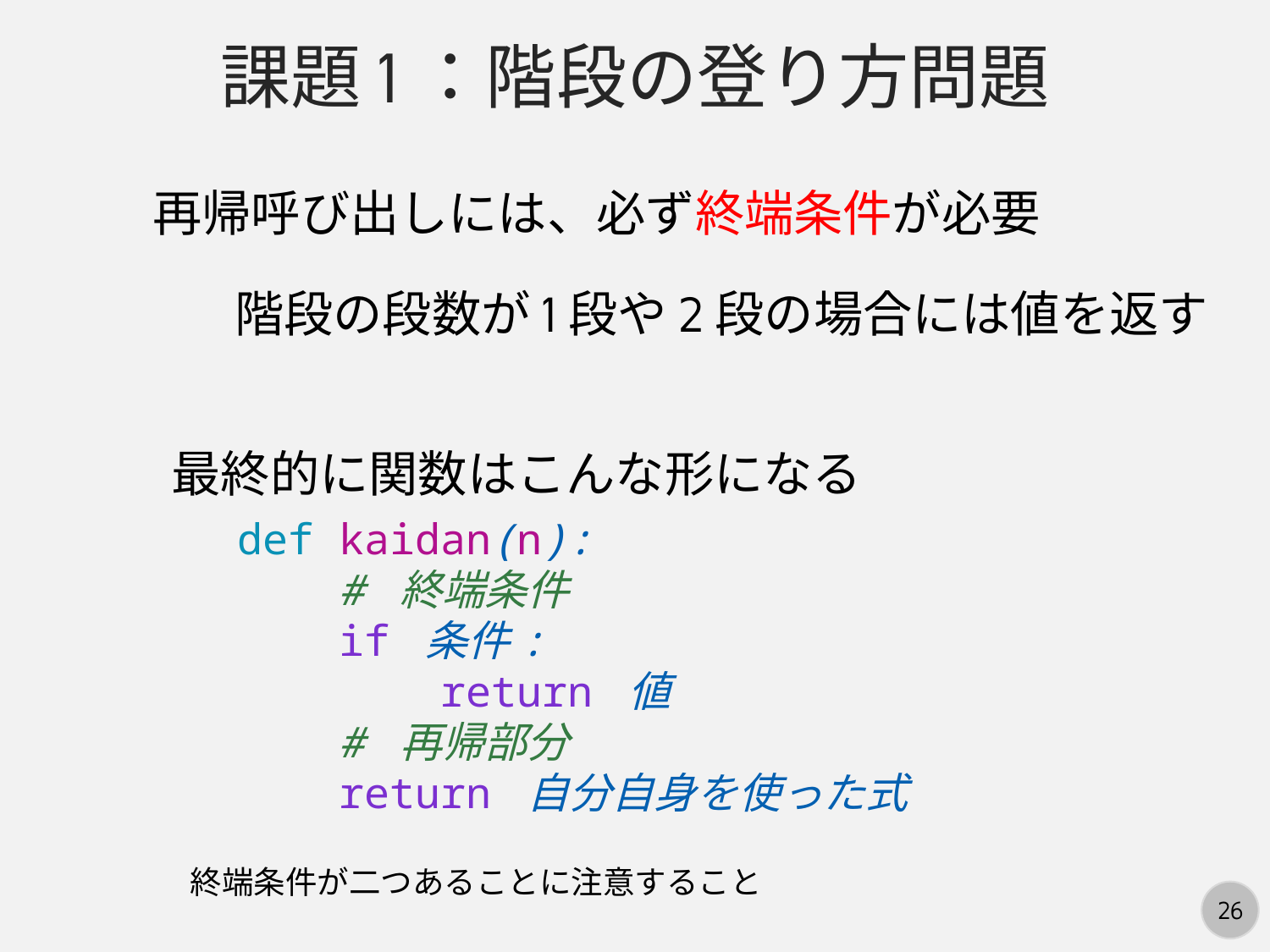

課題1：階段の登り方問題
再帰呼び出しには、必ず終端条件が必要
階段の段数が1段や2段の場合には値を返す
最終的に関数はこんな形になる
def kaidan(n):
    # 終端条件
    if 条件:
        return 値
    # 再帰部分
    return 自分自身を使った式
終端条件が二つあることに注意すること